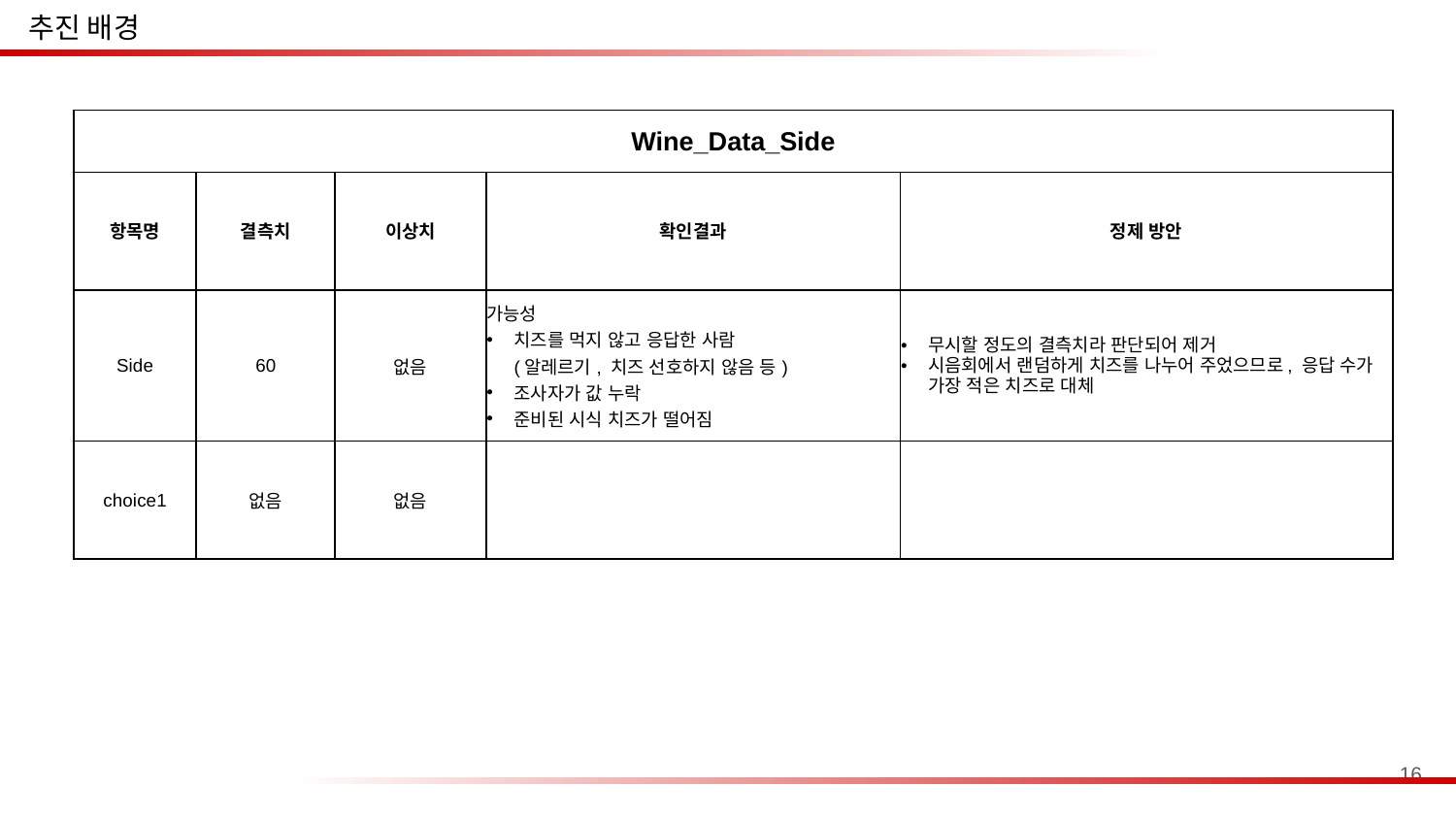

추진 배경

| Wine\_Data\_Side |  |  |  |  |
| --- | --- | --- | --- | --- |
| 항목명 | 결측치 | 이상치 | 확인결과 | 정제 방안 |
| Side | 60 | 없음 | 가능성 치즈를 먹지 않고 응답한 사람 (알레르기, 치즈 선호하지 않음 등) 조사자가 값 누락 준비된 시식 치즈가 떨어짐 | 무시할 정도의 결측치라 판단되어 제거 시음회에서 랜덤하게 치즈를 나누어 주었으므로, 응답 수가 가장 적은 치즈로 대체 |
| choice1 | 없음 | 없음 |  |  |
16